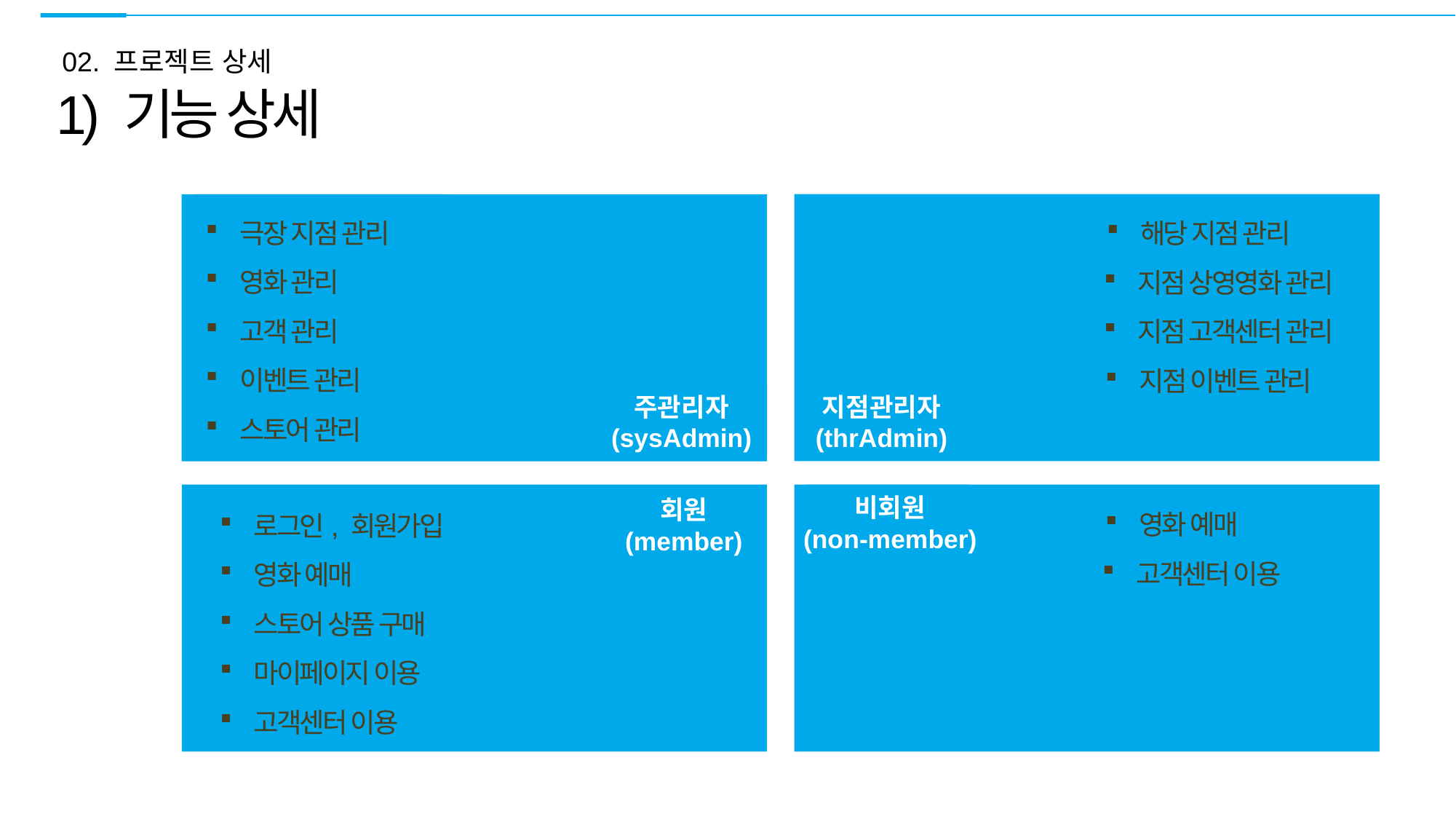

02. 프로젝트 상세
1) 기능 상세

극장 지점 관리
영화 관리
고객 관리
이벤트 관리
스토어 관리
해당 지점 관리
지점 상영영화 관리
지점 고객센터 관리
지점 이벤트 관리

주관리자
(sysAdmin)

지점관리자
(thrAdmin)

비회원
(non-member)
영화 예매
고객센터 이용
로그인, 회원가입
영화 예매
스토어 상품 구매
마이페이지 이용
고객센터 이용

회원
(member)